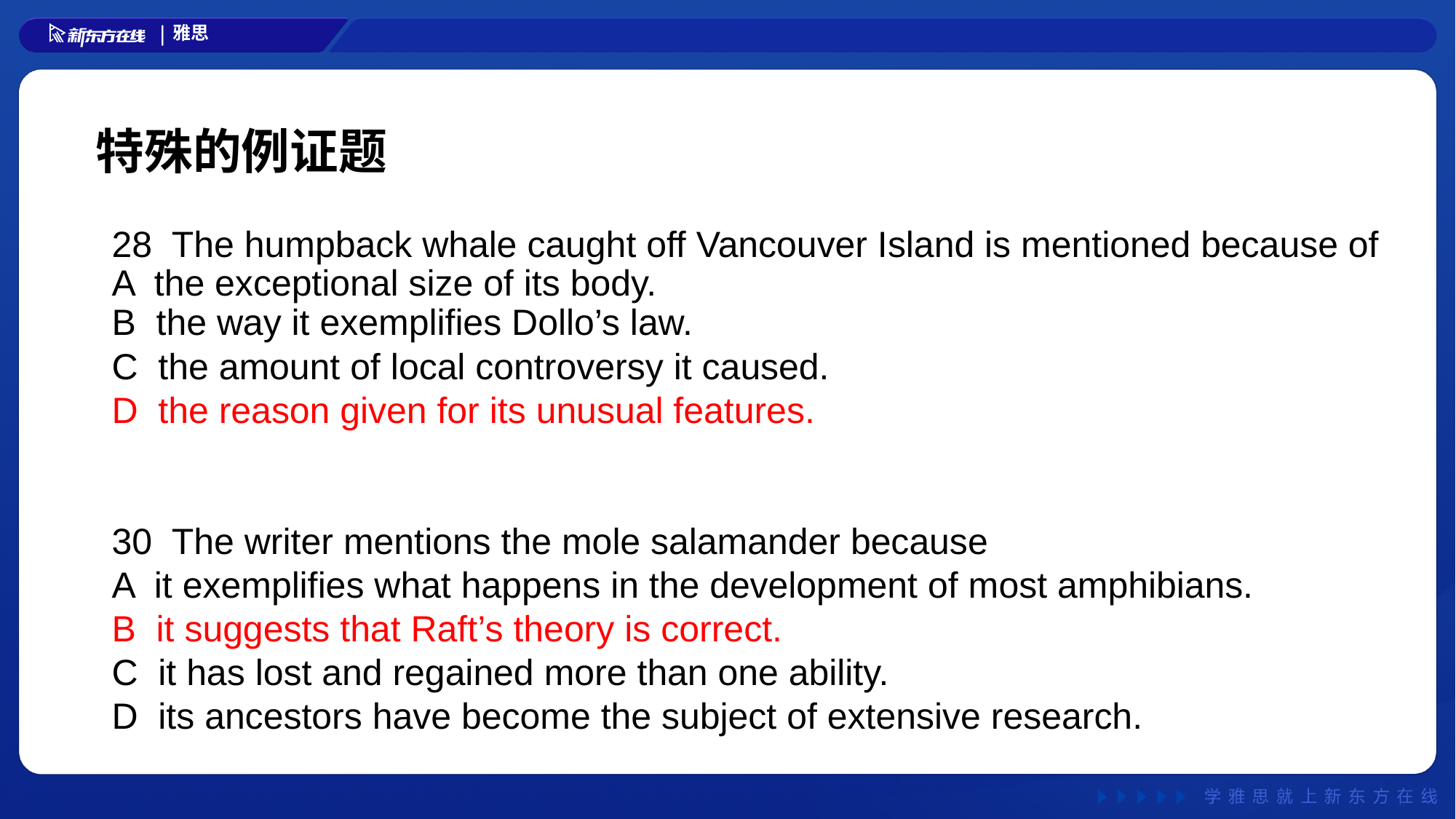

# 特殊的例证题
　28  The humpback whale caught off Vancouver Island is mentioned because of
　A  the exceptional size of its body.
　B  the way it exemplifies Dollo’s law.
　C  the amount of local controversy it caused.
　D  the reason given for its unusual features.

　30  The writer mentions the mole salamander because
　A  it exemplifies what happens in the development of most amphibians.
　B  it suggests that Raft’s theory is correct.
　C  it has lost and regained more than one ability.
　D  its ancestors have become the subject of extensive research.